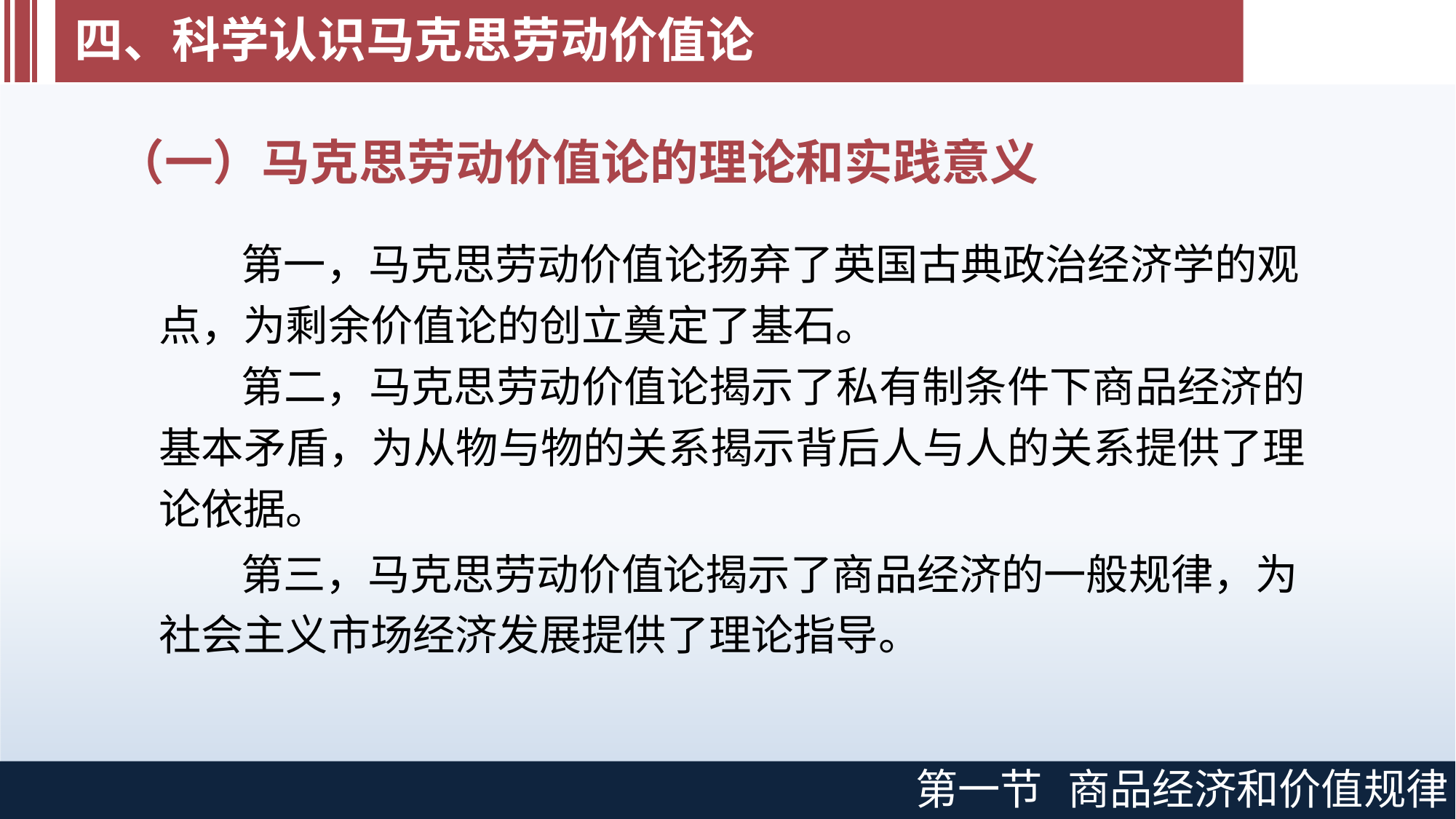

# 四、科学认识马克思劳动价值论

（一）马克思劳动价值论的理论和实践意义
第一，马克思劳动价值论扬弃了英国古典政治经济学的观 点，为剩余价值论的创立奠定了基石。
第二，马克思劳动价值论揭示了私有制条件下商品经济的 基本矛盾，为从物与物的关系揭示背后人与人的关系提供了理 论依据。
第三，马克思劳动价值论揭示了商品经济的一般规律，为 社会主义市场经济发展提供了理论指导。
第一节
商品经济和价值规律